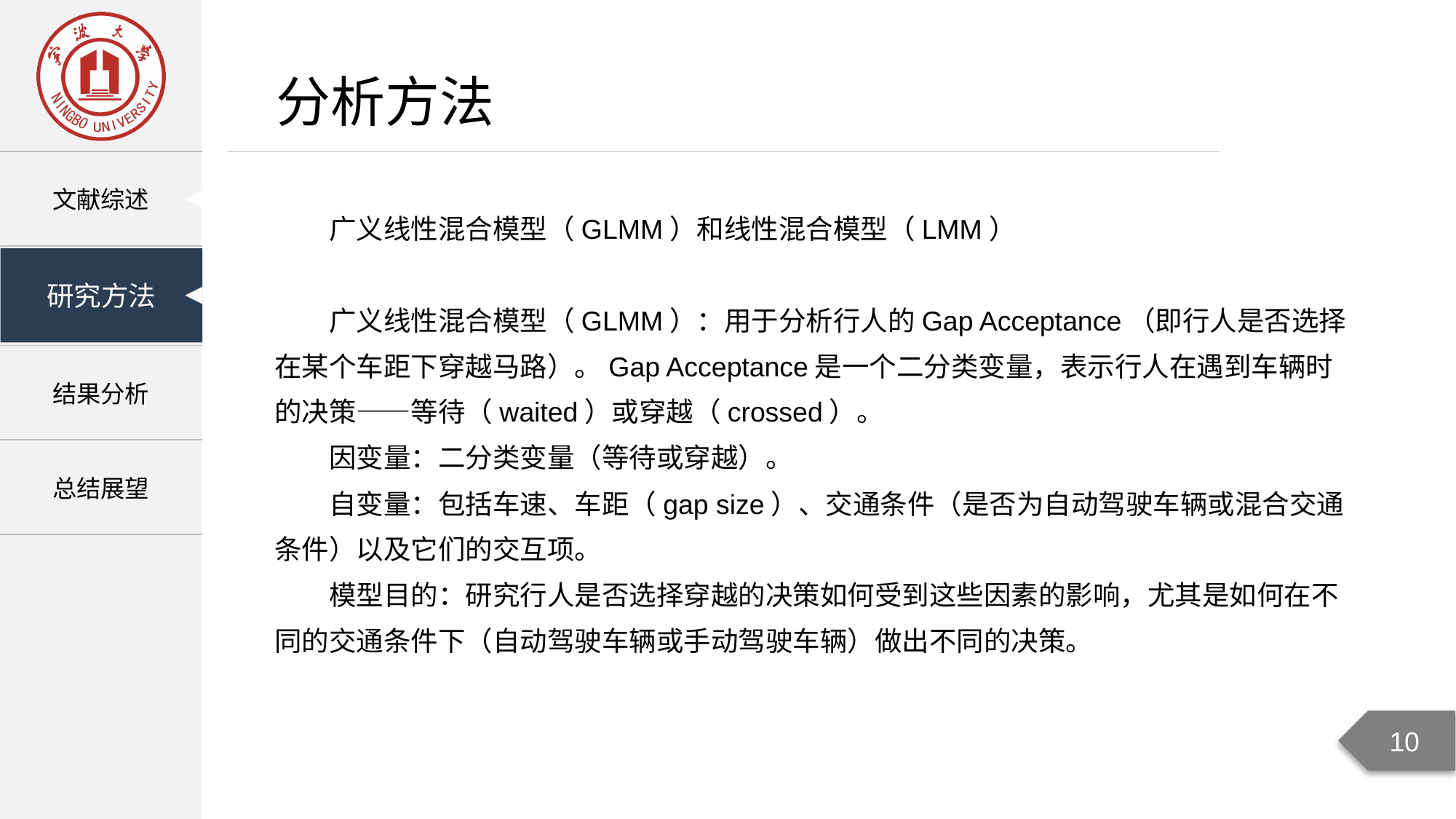

分析方法
广义线性混合模型（GLMM）和线性混合模型（LMM）

广义线性混合模型（GLMM）：用于分析行人的Gap Acceptance（即行人是否选择在某个车距下穿越马路）。Gap Acceptance是一个二分类变量，表示行人在遇到车辆时的决策——等待（waited）或穿越（crossed）。
因变量：二分类变量（等待或穿越）。
自变量：包括车速、车距（gap size）、交通条件（是否为自动驾驶车辆或混合交通条件）以及它们的交互项。
模型目的：研究行人是否选择穿越的决策如何受到这些因素的影响，尤其是如何在不同的交通条件下（自动驾驶车辆或手动驾驶车辆）做出不同的决策。